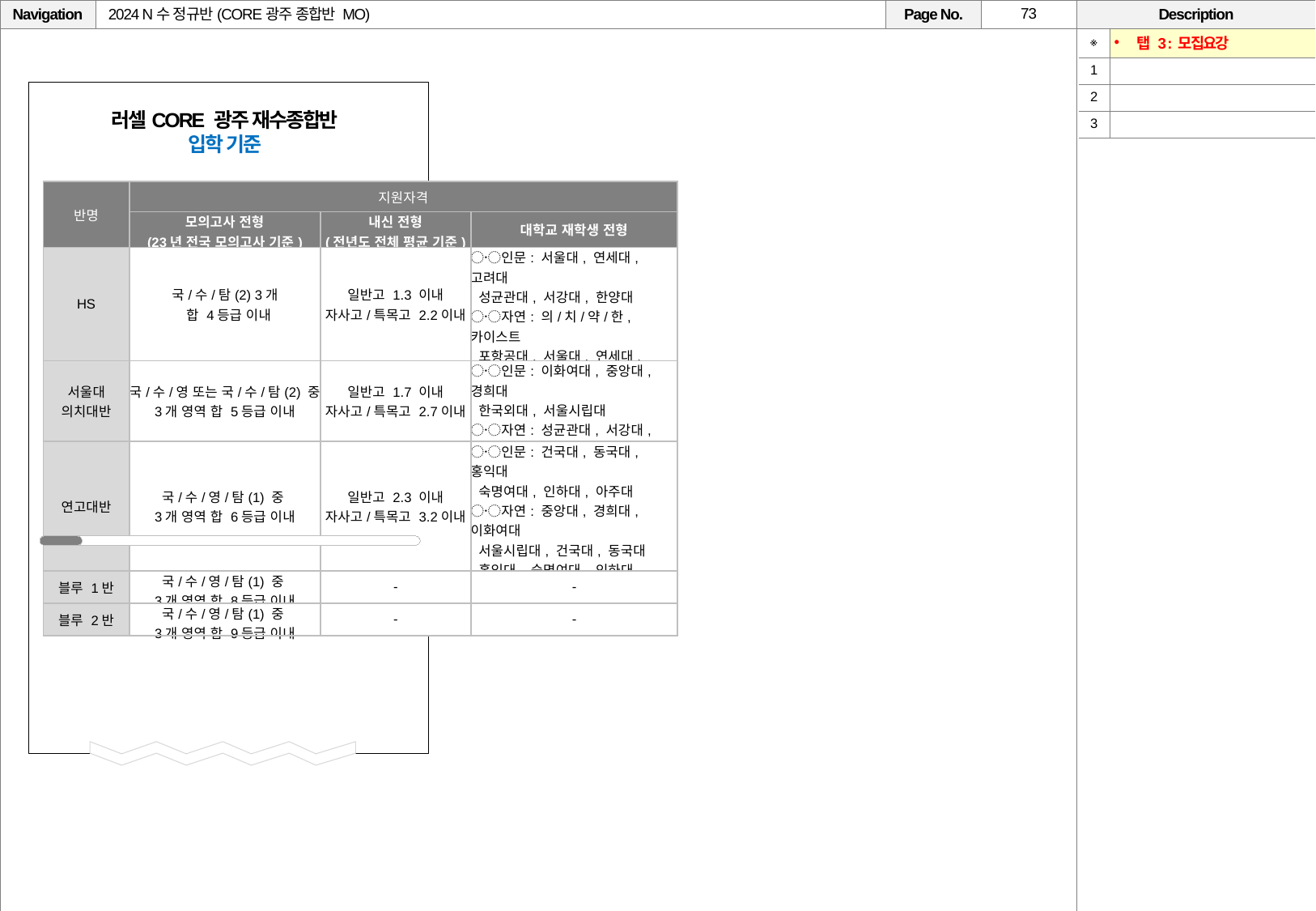

# 2024 N수 정규반(CORE광주 종합반 MO)
| ※ | 탭 3 : 모집요강 |
| --- | --- |
| 1 |  |
| 2 |  |
| 3 |  |

러셀CORE 광주 재수종합반
입학 기준
| 반명 | 지원자격 |  |  |
| --- | --- | --- | --- |
|  | 모의고사 전형 (23년 전국 모의고사 기준) | 내신 전형 (전년도 전체 평균 기준) | 대학교 재학생 전형 |
| HS | 국/수/탐(2) 3개 합 4등급 이내 | 일반고 1.3 이내 자사고/특목고 2.2이내 | 〮인문: 서울대, 연세대, 고려대 성균관대, 서강대, 한양대 〮자연: 의/치/약/한, 카이스트 포항공대, 서울대, 연세대, 고려대 |
| 서울대 의치대반 | 국/수/영 또는 국/수/탐(2) 중 3개 영역 합 5등급 이내 | 일반고 1.7 이내 자사고/특목고 2.7이내 | 〮인문: 이화여대, 중앙대, 경희대 한국외대, 서울시립대 〮자연: 성균관대, 서강대, 한양대, 수의대 |
| 연고대반 | 국/수/영/탐(1) 중 3개 영역 합 6등급 이내 | 일반고 2.3 이내 자사고/특목고 3.2이내 | 〮인문: 건국대, 동국대, 홍익대 숙명여대, 인하대, 아주대 〮자연: 중앙대, 경희대, 이화여대 서울시립대, 건국대, 동국대 홍익대, 숙명여대, 인하대, 아주대 |
| 블루 1반 | 국/수/영/탐(1) 중 3개 영역 합 8등급 이내 | - | - |
| 블루 2반 | 국/수/영/탐(1) 중 3개 영역 합 9등급 이내 | - | - |